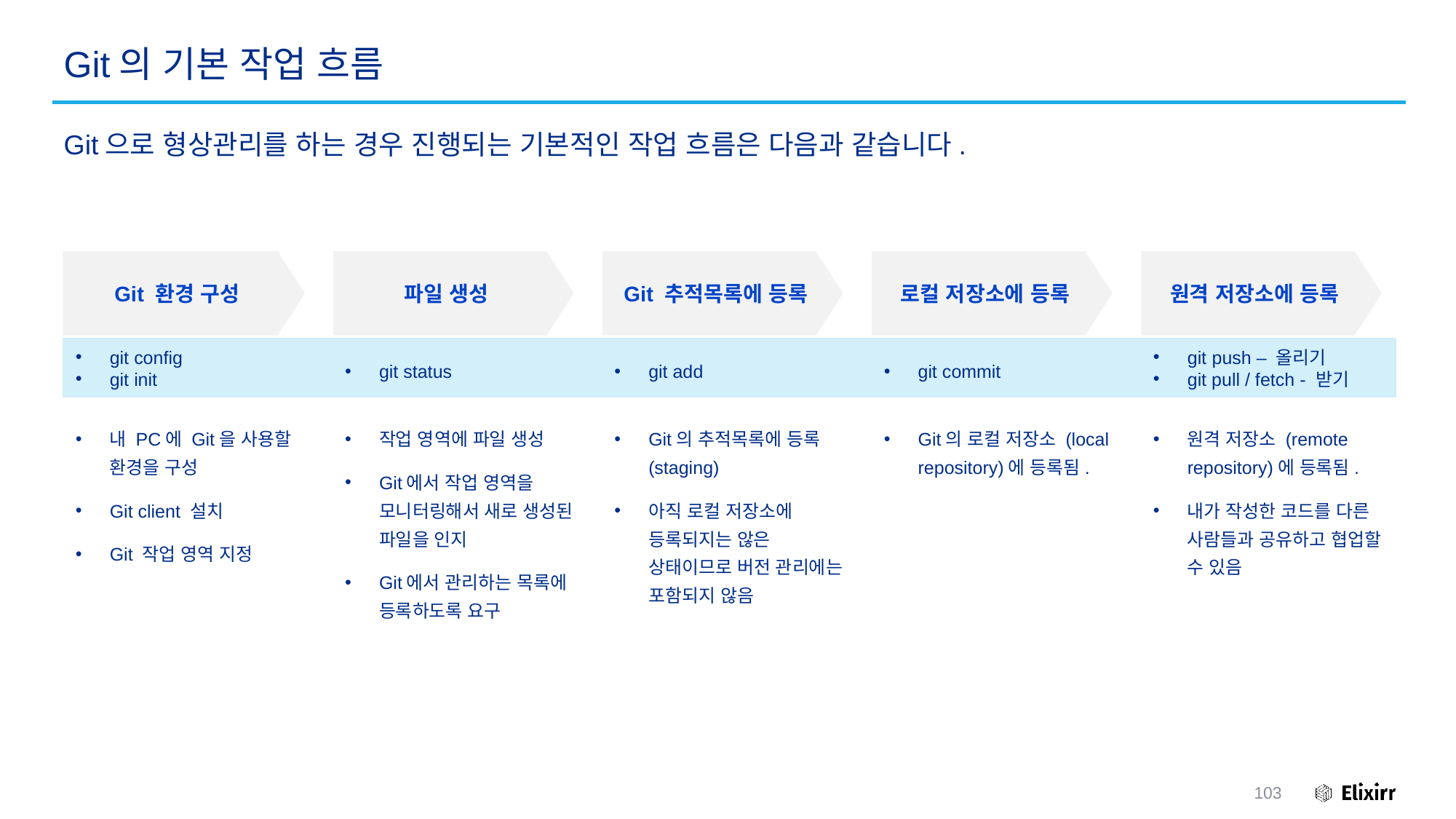

# Git의 기본 작업 흐름
Git으로 형상관리를 하는 경우 진행되는 기본적인 작업 흐름은 다음과 같습니다.
Git 환경 구성
파일 생성
Git 추적목록에 등록
로컬 저장소에 등록
원격 저장소에 등록

git config
git init
git status
git add
git commit
git push – 올리기
git pull / fetch - 받기
내 PC에 Git을 사용할 환경을 구성
Git client 설치
Git 작업 영역 지정
작업 영역에 파일 생성
Git에서 작업 영역을 모니터링해서 새로 생성된 파일을 인지
Git에서 관리하는 목록에 등록하도록 요구
Git의 추적목록에 등록 (staging)
아직 로컬 저장소에 등록되지는 않은 상태이므로 버전 관리에는 포함되지 않음
Git의 로컬 저장소 (local repository)에 등록됨.
원격 저장소 (remote repository)에 등록됨.
내가 작성한 코드를 다른 사람들과 공유하고 협업할 수 있음
103